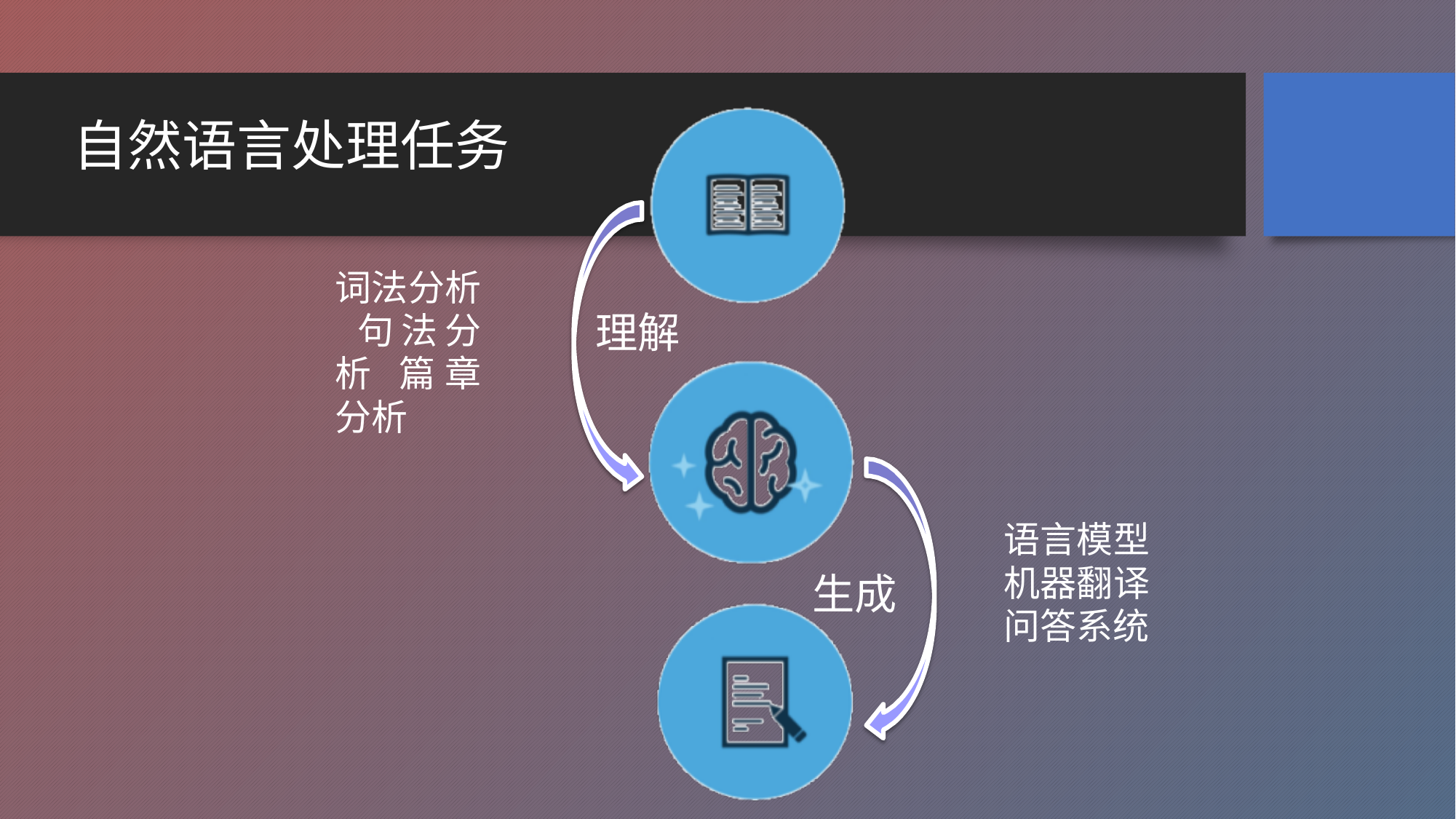

自然语言处理任务

词法分析  句法分析 篇章分析
理解
语言模型 机器翻译 问答系统
生成